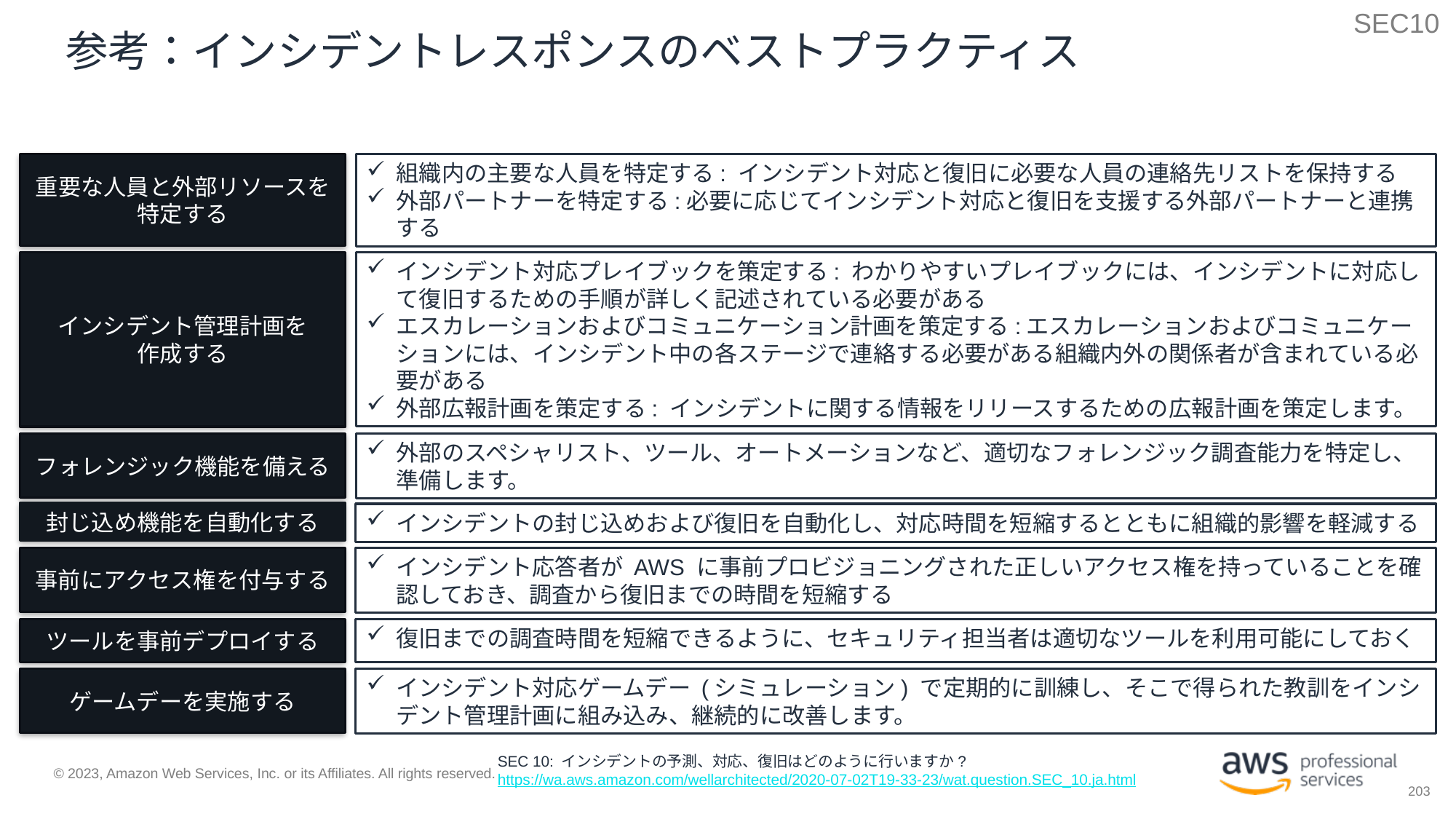

SEC10
# 参考：インシデントレスポンスのベストプラクティス
組織内の主要な人員を特定する: インシデント対応と復旧に必要な人員の連絡先リストを保持する
外部パートナーを特定する:必要に応じてインシデント対応と復旧を支援する外部パートナーと連携する
重要な人員と外部リソースを
特定する
インシデント管理計画を
作成する
インシデント対応プレイブックを策定する: わかりやすいプレイブックには、インシデントに対応して復旧するための手順が詳しく記述されている必要がある
エスカレーションおよびコミュニケーション計画を策定する:エスカレーションおよびコミュニケーションには、インシデント中の各ステージで連絡する必要がある組織内外の関係者が含まれている必要がある
外部広報計画を策定する: インシデントに関する情報をリリースするための広報計画を策定します。
外部のスペシャリスト、ツール、オートメーションなど、適切なフォレンジック調査能力を特定し、準備します。
フォレンジック機能を備える
封じ込め機能を自動化する
インシデントの封じ込めおよび復旧を自動化し、対応時間を短縮するとともに組織的影響を軽減する
事前にアクセス権を付与する
インシデント応答者が AWS に事前プロビジョニングされた正しいアクセス権を持っていることを確認しておき、調査から復旧までの時間を短縮する
復旧までの調査時間を短縮できるように、セキュリティ担当者は適切なツールを利用可能にしておく
ツールを事前デプロイする
インシデント対応ゲームデー (シミュレーション) で定期的に訓練し、そこで得られた教訓をインシデント管理計画に組み込み、継続的に改善します。
ゲームデーを実施する
SEC 10: インシデントの予測、対応、復旧はどのように行いますか?
https://wa.aws.amazon.com/wellarchitected/2020-07-02T19-33-23/wat.question.SEC_10.ja.html